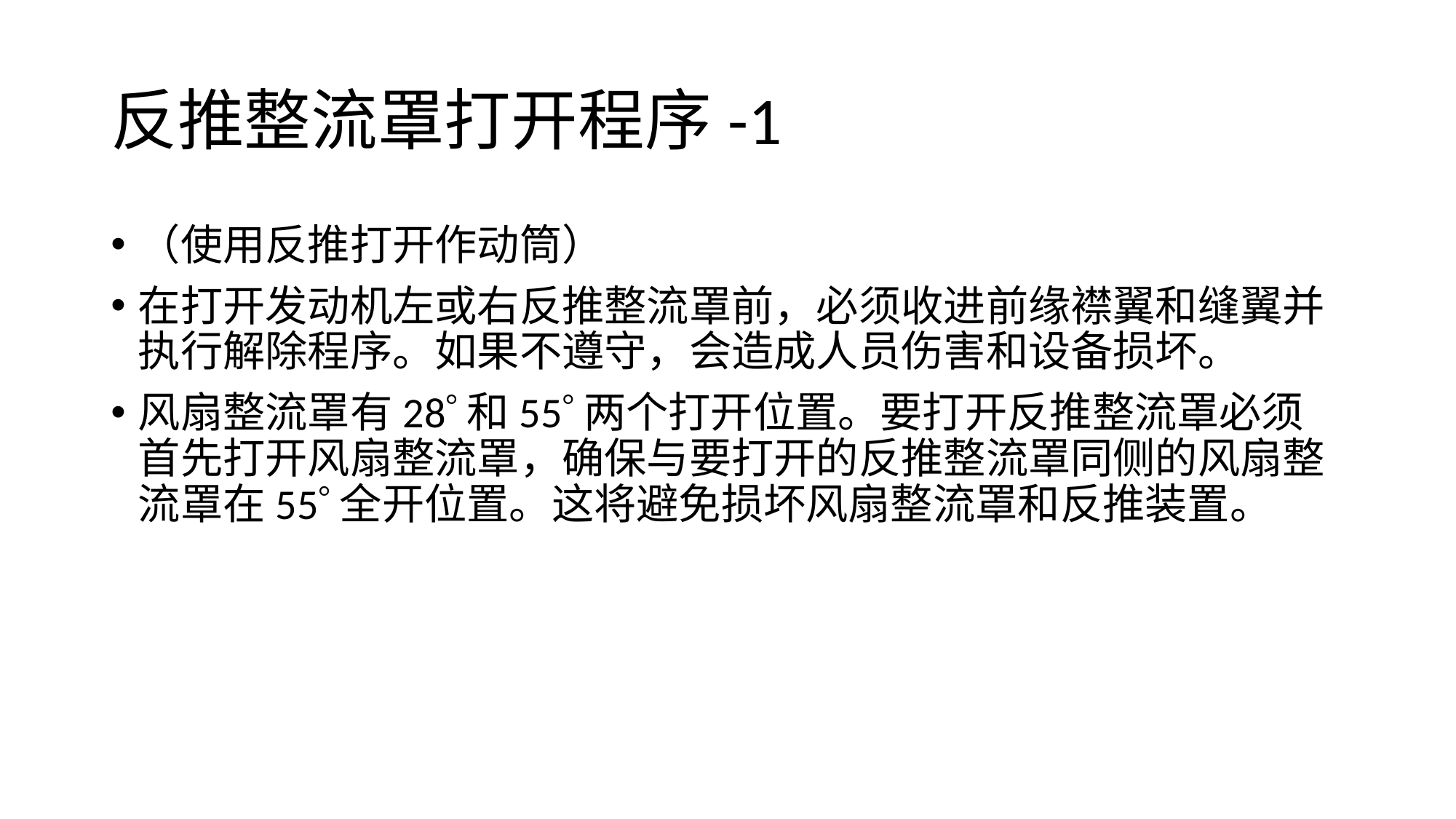

# 反推整流罩打开程序-1
（使用反推打开作动筒）
在打开发动机左或右反推整流罩前，必须收进前缘襟翼和缝翼并执行解除程序。如果不遵守，会造成人员伤害和设备损坏。
风扇整流罩有28°和55°两个打开位置。要打开反推整流罩必须首先打开风扇整流罩，确保与要打开的反推整流罩同侧的风扇整流罩在55°全开位置。这将避免损坏风扇整流罩和反推装置。